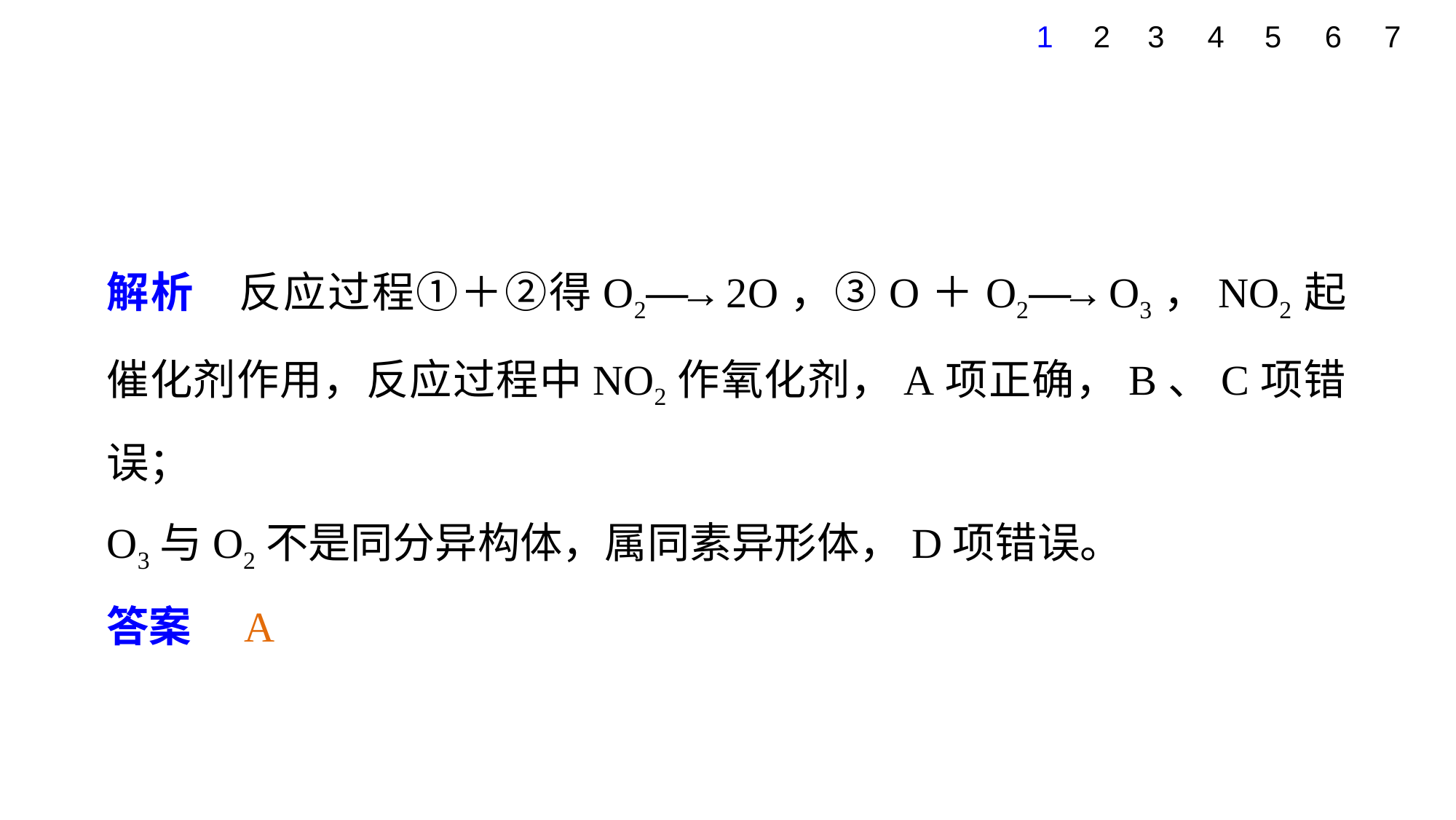

7
1
2
3
4
5
6
解析　反应过程①＋②得O2―→ 2O，③O＋O2―→ O3，NO2起催化剂作用，反应过程中NO2作氧化剂，A项正确，B、C项错误；
O3与O2不是同分异构体，属同素异形体，D项错误。
答案　A